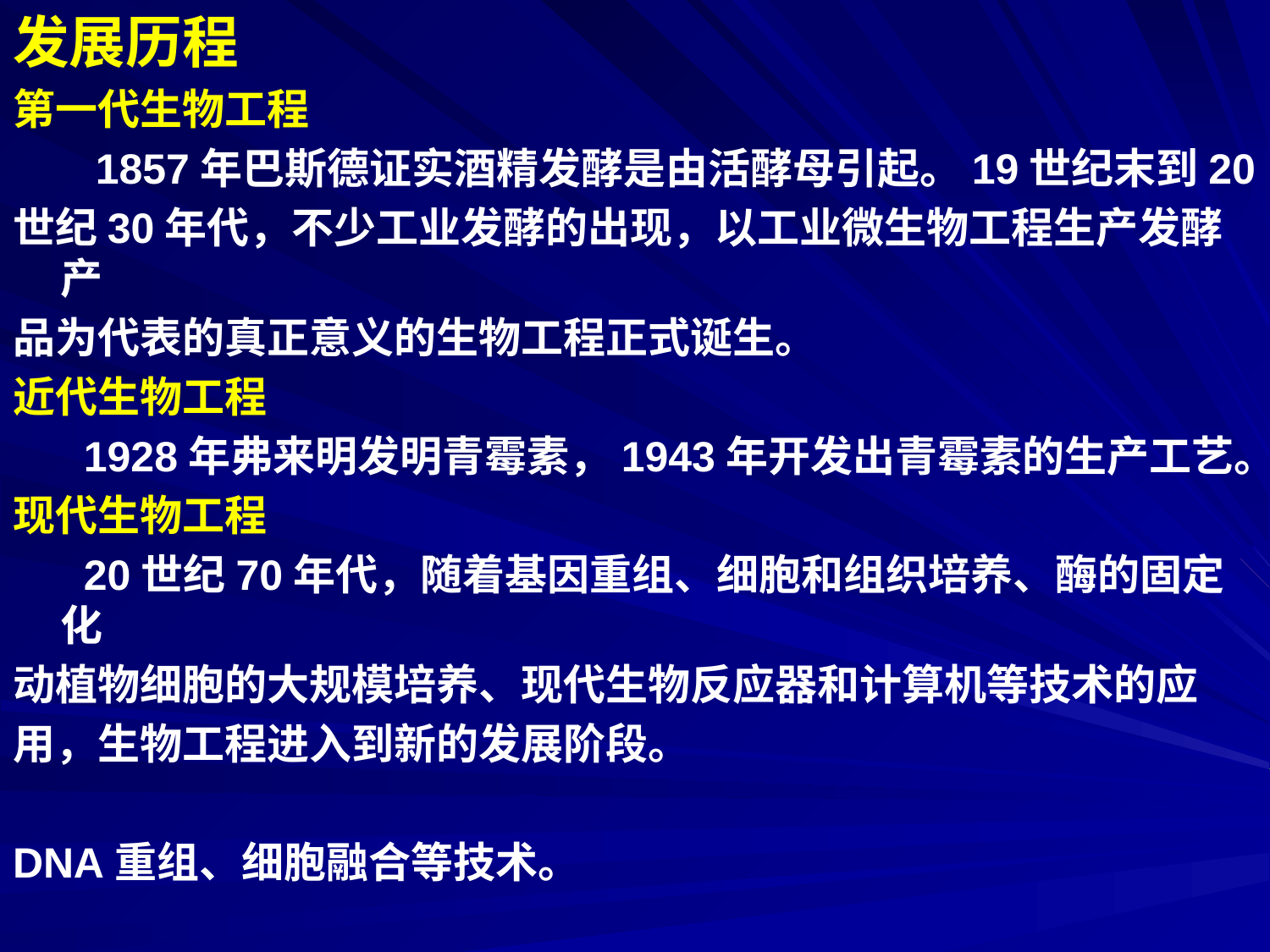

发展历程
第一代生物工程
       1857年巴斯德证实酒精发酵是由活酵母引起。19世纪末到20
世纪30年代，不少工业发酵的出现，以工业微生物工程生产发酵产
品为代表的真正意义的生物工程正式诞生。
近代生物工程
      1928年弗来明发明青霉素，1943年开发出青霉素的生产工艺。
现代生物工程
      20世纪70年代，随着基因重组、细胞和组织培养、酶的固定化
动植物细胞的大规模培养、现代生物反应器和计算机等技术的应
用，生物工程进入到新的发展阶段。

DNA重组、细胞融合等技术。